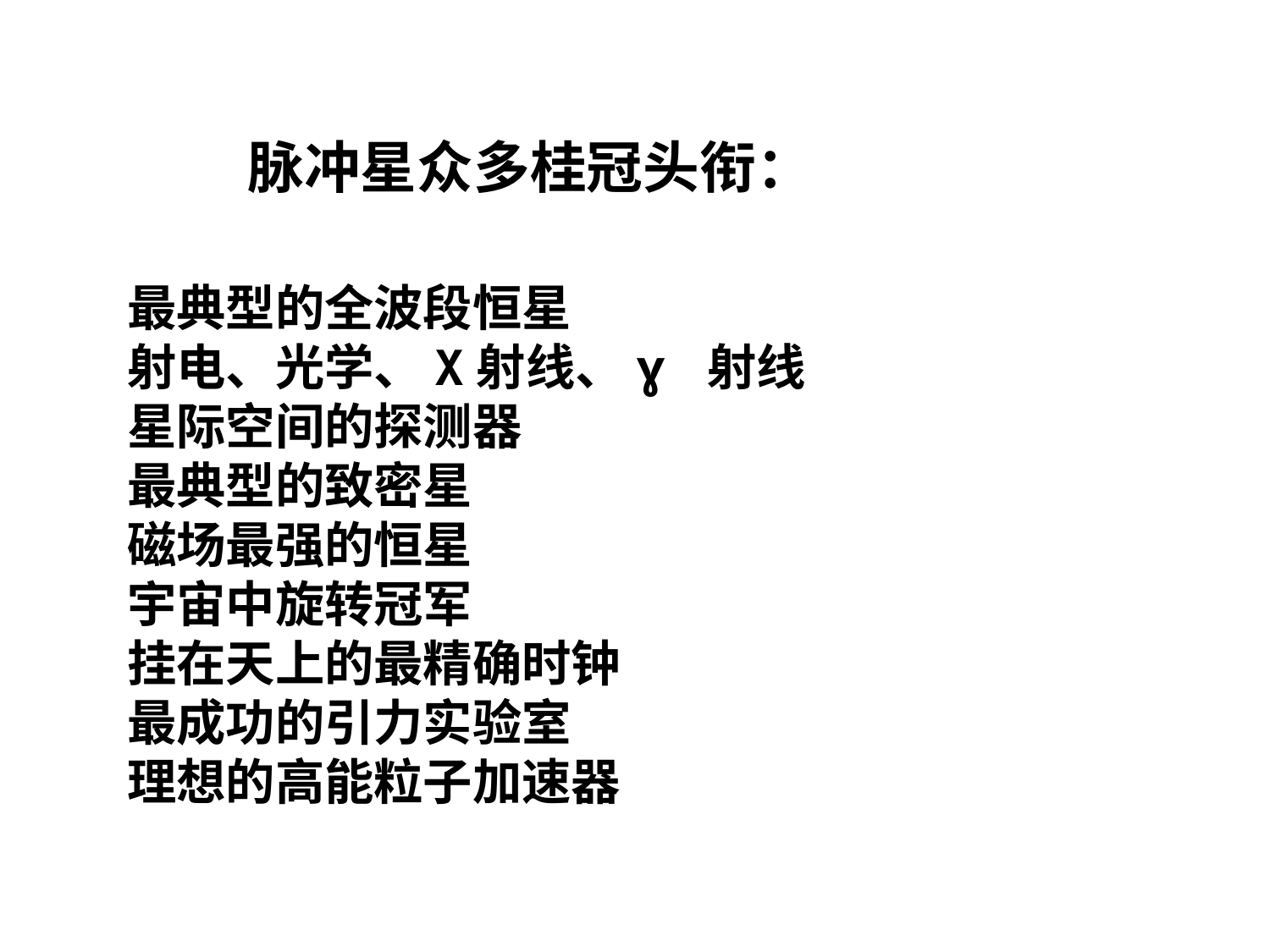

脉冲星众多桂冠头衔：

最典型的全波段恒星
射电、光学、X射线、ɣ 射线
星际空间的探测器
最典型的致密星
磁场最强的恒星
宇宙中旋转冠军
挂在天上的最精确时钟
最成功的引力实验室
理想的高能粒子加速器